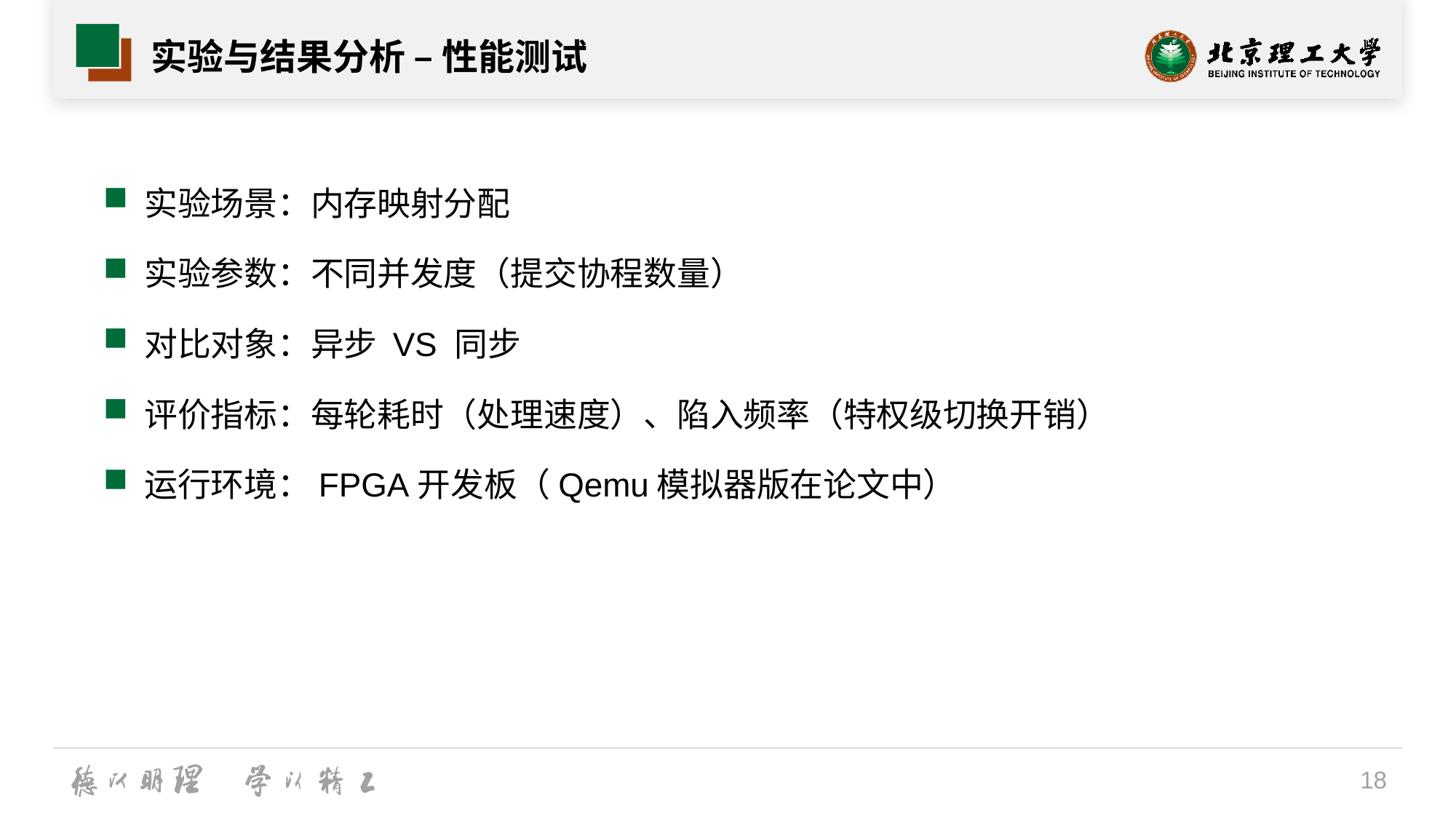

# 实验与结果分析 – 性能测试
实验场景：内存映射分配
实验参数：不同并发度（提交协程数量）
对比对象：异步 VS 同步
评价指标：每轮耗时（处理速度）、陷入频率（特权级切换开销）
运行环境：FPGA开发板（Qemu模拟器版在论文中）